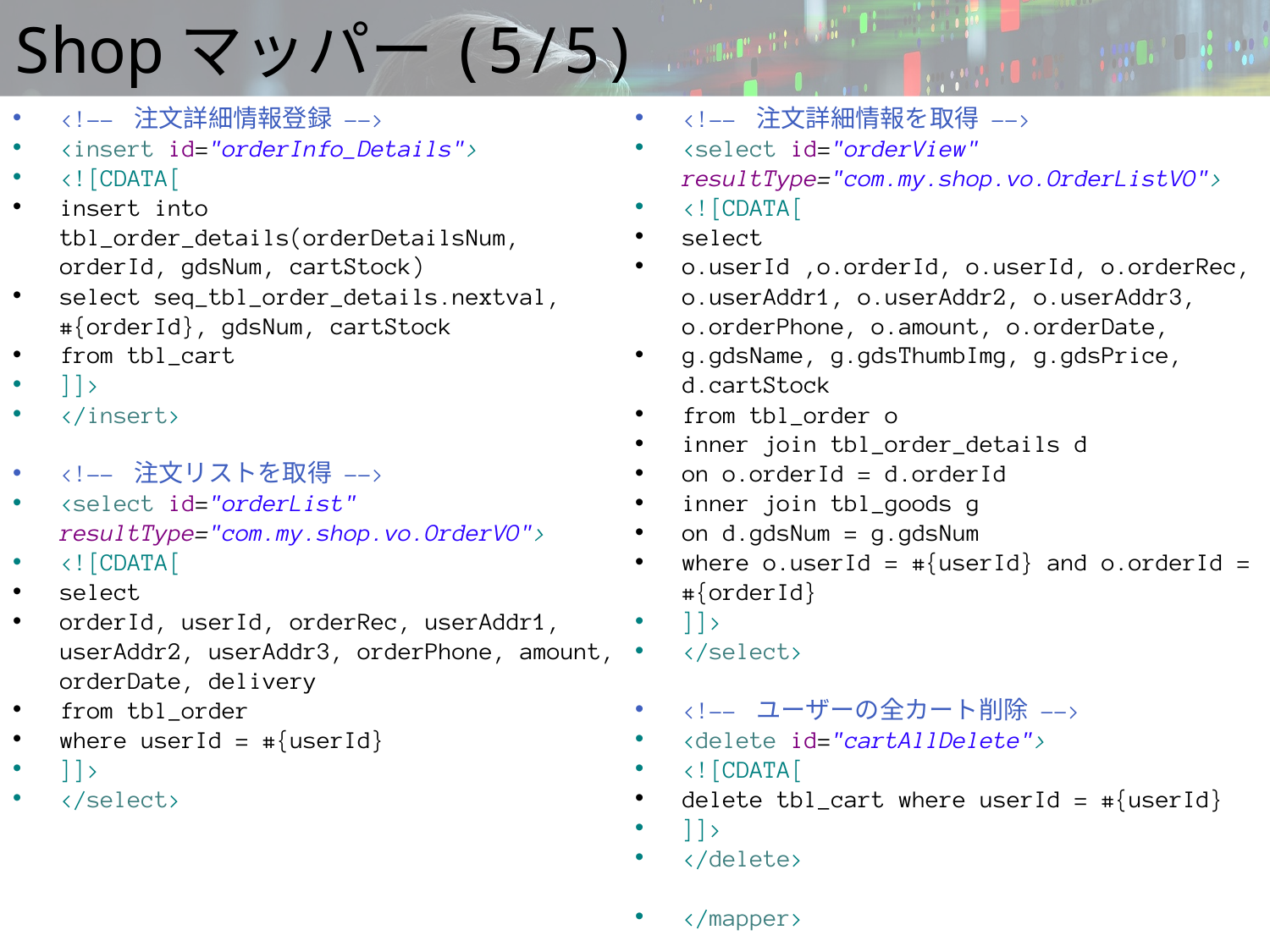

# Shopマッパー(5/5)
<!-- 注文詳細情報登録 -->
<insert id="orderInfo_Details">
<![CDATA[
insert into tbl_order_details(orderDetailsNum, orderId, gdsNum, cartStock)
select seq_tbl_order_details.nextval, #{orderId}, gdsNum, cartStock
from tbl_cart
]]>
</insert>

<!-- 注文リストを取得 -->
<select id="orderList" resultType="com.my.shop.vo.OrderVO">
<![CDATA[
select
orderId, userId, orderRec, userAddr1, userAddr2, userAddr3, orderPhone, amount, orderDate, delivery
from tbl_order
where userId = #{userId}
]]>
</select>

<!-- 注文詳細情報を取得 -->
<select id="orderView" resultType="com.my.shop.vo.OrderListVO">
<![CDATA[
select
o.userId ,o.orderId, o.userId, o.orderRec, o.userAddr1, o.userAddr2, o.userAddr3, o.orderPhone, o.amount, o.orderDate,
g.gdsName, g.gdsThumbImg, g.gdsPrice, d.cartStock
from tbl_order o
inner join tbl_order_details d
on o.orderId = d.orderId
inner join tbl_goods g
on d.gdsNum = g.gdsNum
where o.userId = #{userId} and o.orderId = #{orderId}
]]>
</select>

<!-- ユーザーの全カート削除 -->
<delete id="cartAllDelete">
<![CDATA[
delete tbl_cart where userId = #{userId}
]]>
</delete>

</mapper>